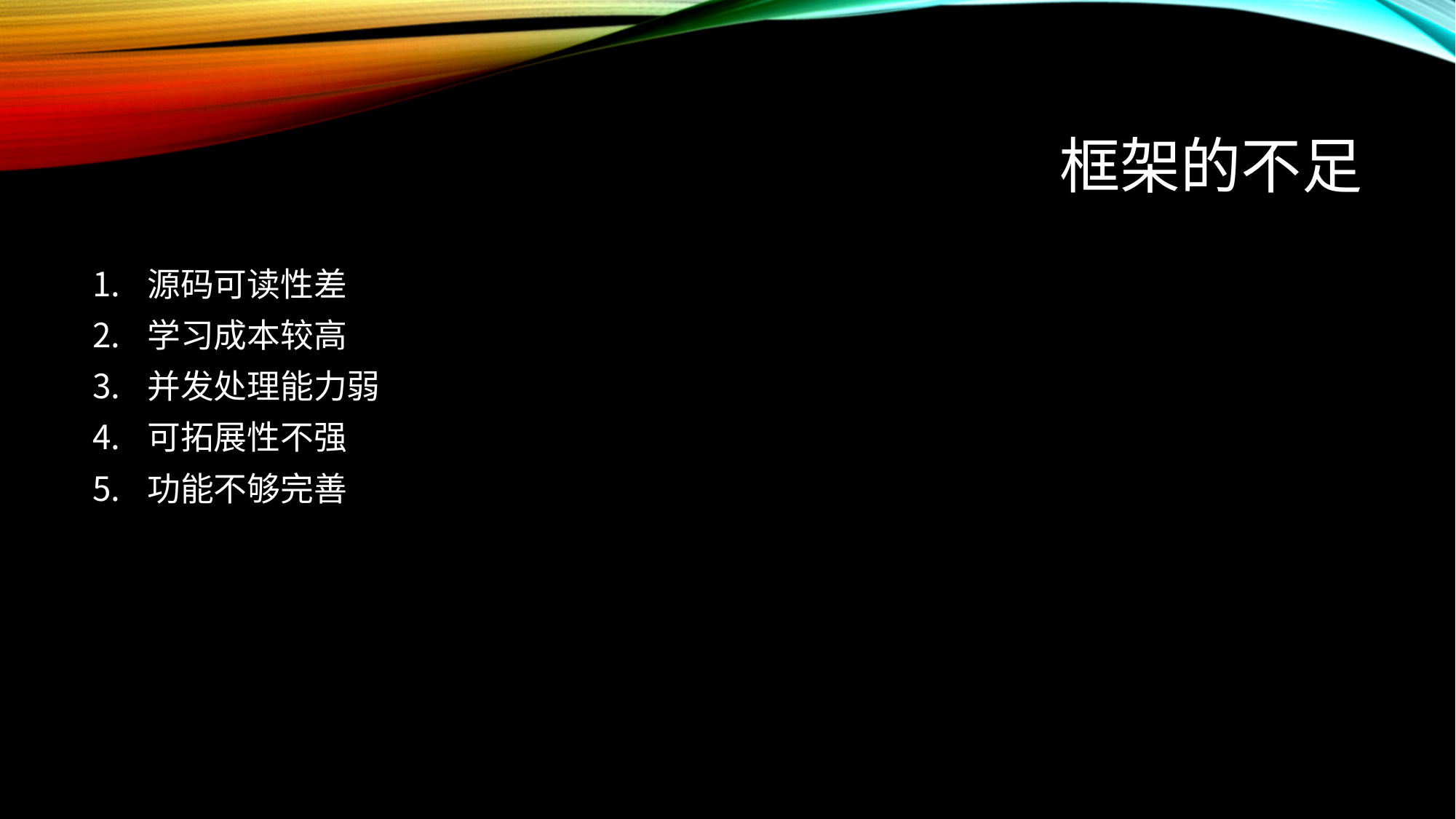

# 框架的不足
源码可读性差
学习成本较高
并发处理能力弱
可拓展性不强
功能不够完善